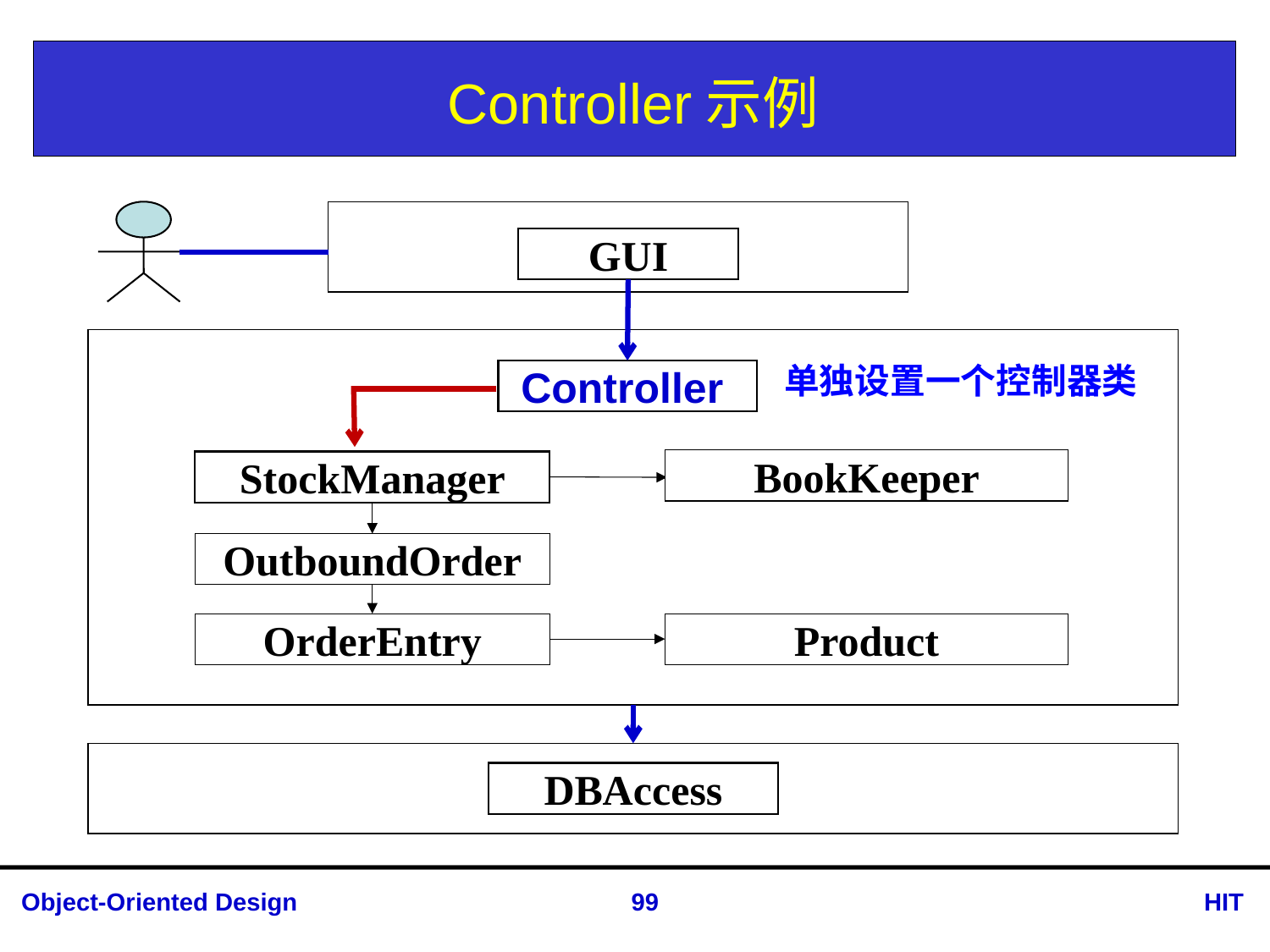

# Controller示例

GUI

单独设置一个控制器类
Controller
BookKeeper
StockManager
OutboundOrder
OrderEntry
Product

DBAccess